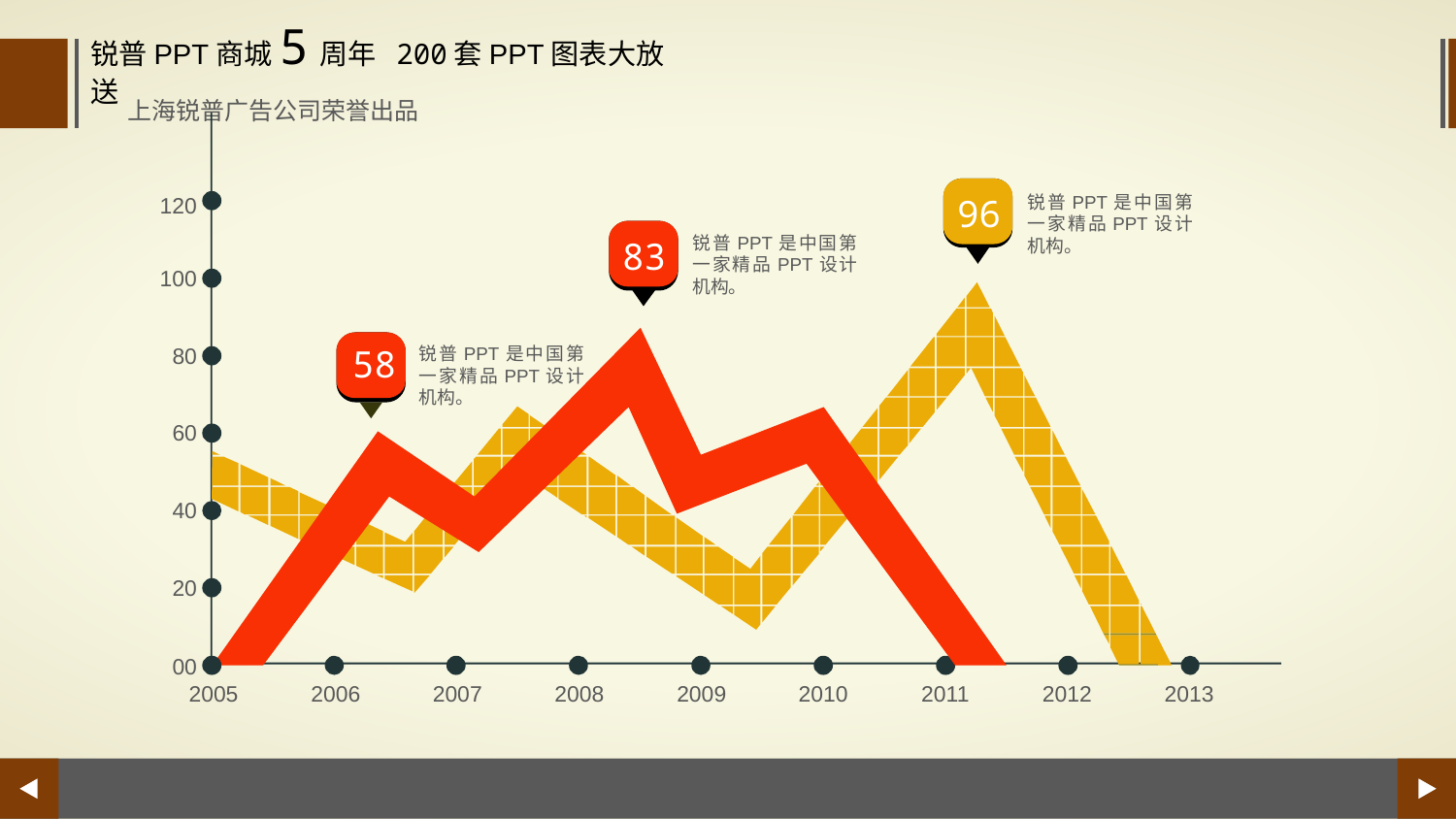

锐普PPT商城5周年  200套PPT图表大放送

上海锐普广告公司荣誉出品

96
锐普PPT是中国第一家精品PPT设计机构。
120

锐普PPT是中国第一家精品PPT设计机构。
83

100

58
80
锐普PPT是中国第一家精品PPT设计机构。

60

40

20

00

2005
2006
2007
2008
2009
2010
2011
2012
2013